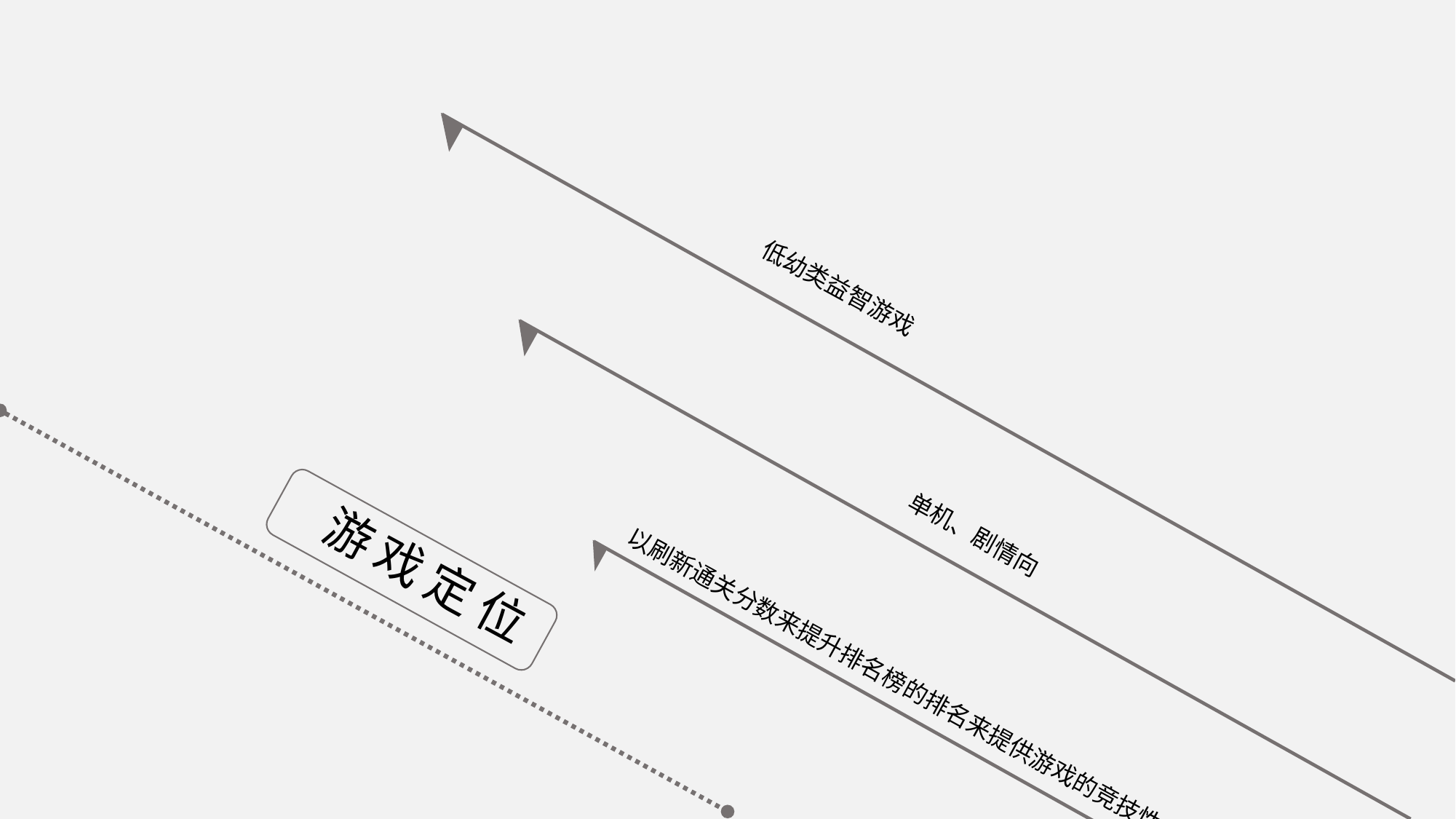

低幼类益智游戏

游戏定位

单机、剧情向

以刷新通关分数来提升排名榜的排名来提供游戏的竞技性、娱乐性